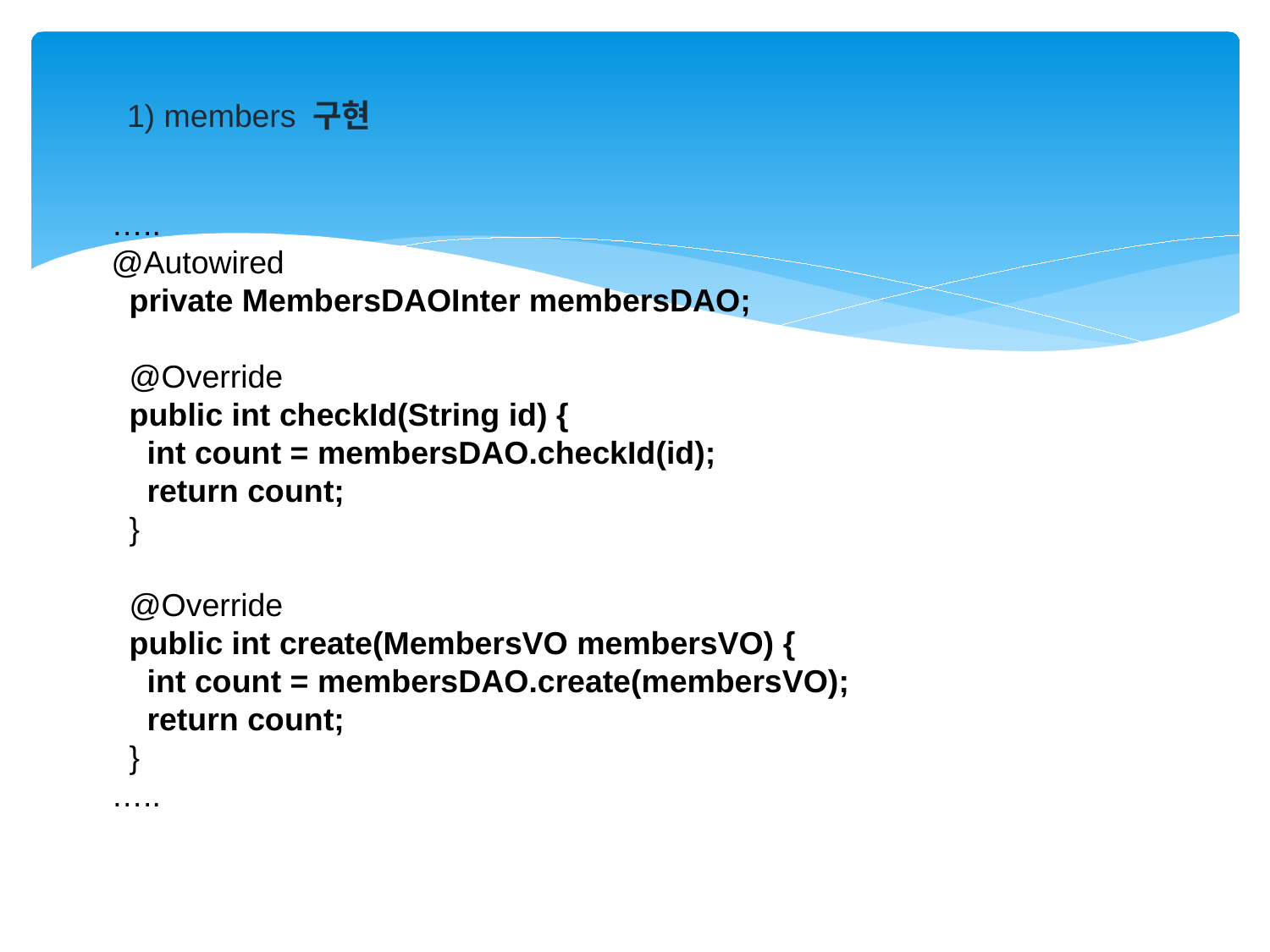

1) members 구현
…..
@Autowired
  private MembersDAOInter membersDAO;

  @Override
  public int checkId(String id) {
    int count = membersDAO.checkId(id);
    return count;
  }

  @Override
  public int create(MembersVO membersVO) {
    int count = membersDAO.create(membersVO);
    return count;
  }
…..